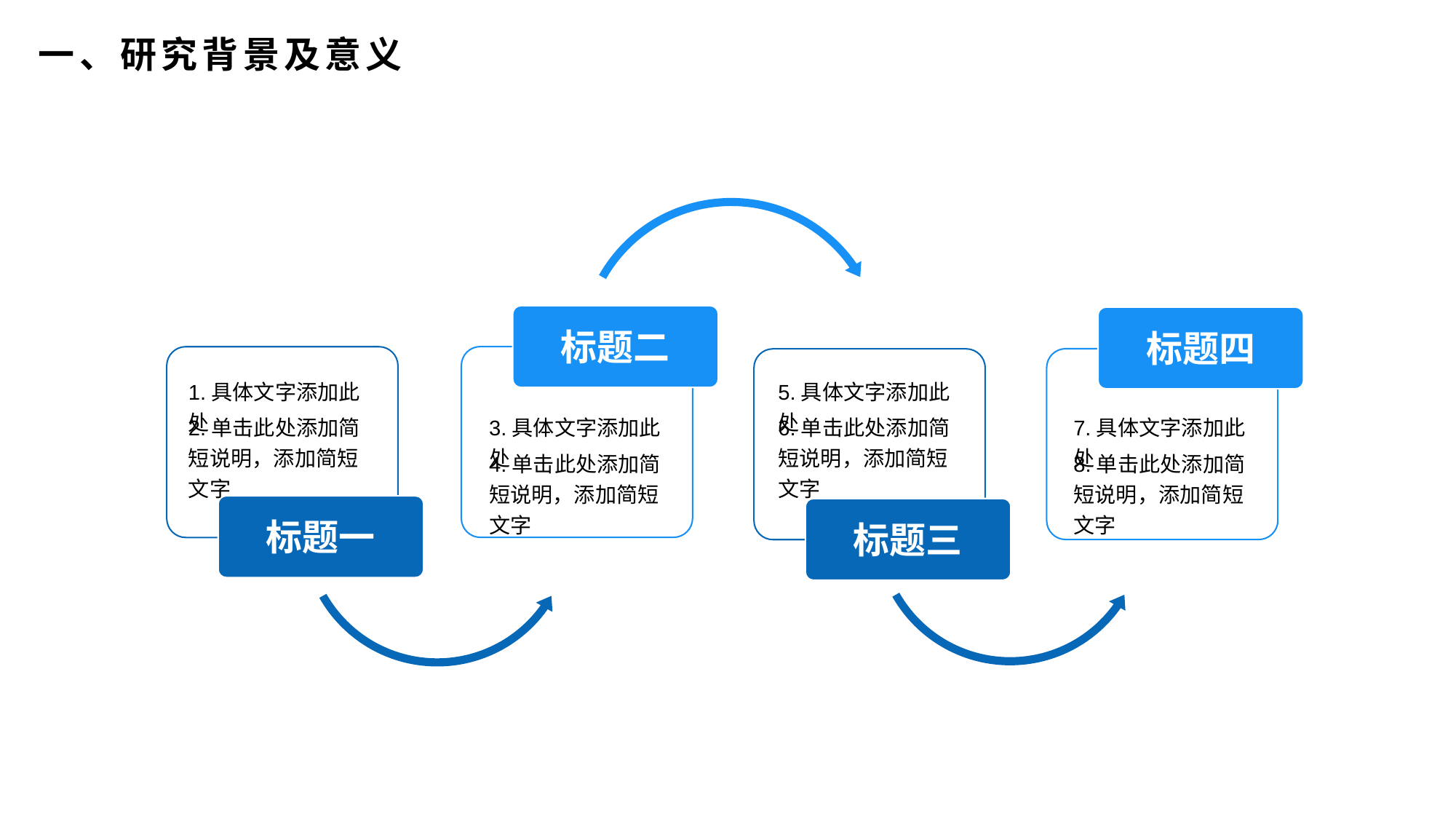

一、研究背景及意义

标题二
标题四

1.具体文字添加此处
5.具体文字添加此处

3.具体文字添加此处
7.具体文字添加此处
2.单击此处添加简短说明，添加简短文字
6.单击此处添加简短说明，添加简短文字
4.单击此处添加简短说明，添加简短文字
8.单击此处添加简短说明，添加简短文字

标题一
标题三